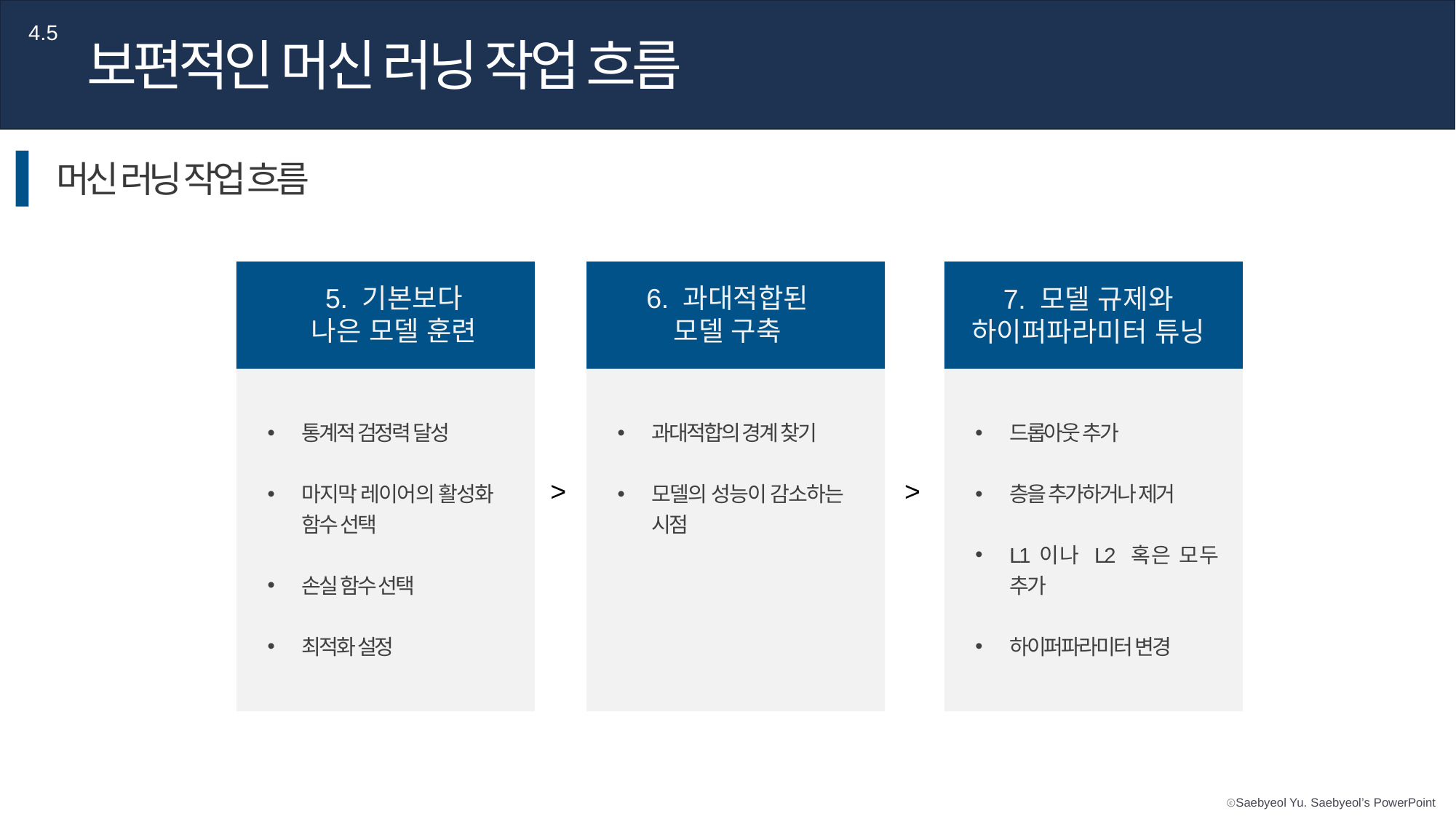

4.5
보편적인 머신 러닝 작업 흐름

머신 러닝 작업 흐름

5. 기본보다
나은 모델 훈련
6. 과대적합된 모델 구축
7. 모델 규제와
하이퍼파라미터 튜닝
통계적 검정력 달성

마지막 레이어의 활성화 함수 선택

손실 함수 선택

최적화 설정
과대적합의 경계 찾기

모델의 성능이 감소하는 시점

드롭아웃 추가

층을 추가하거나 제거

L1이나 L2 혹은 모두 추가

하이퍼파라미터 변경
>
>